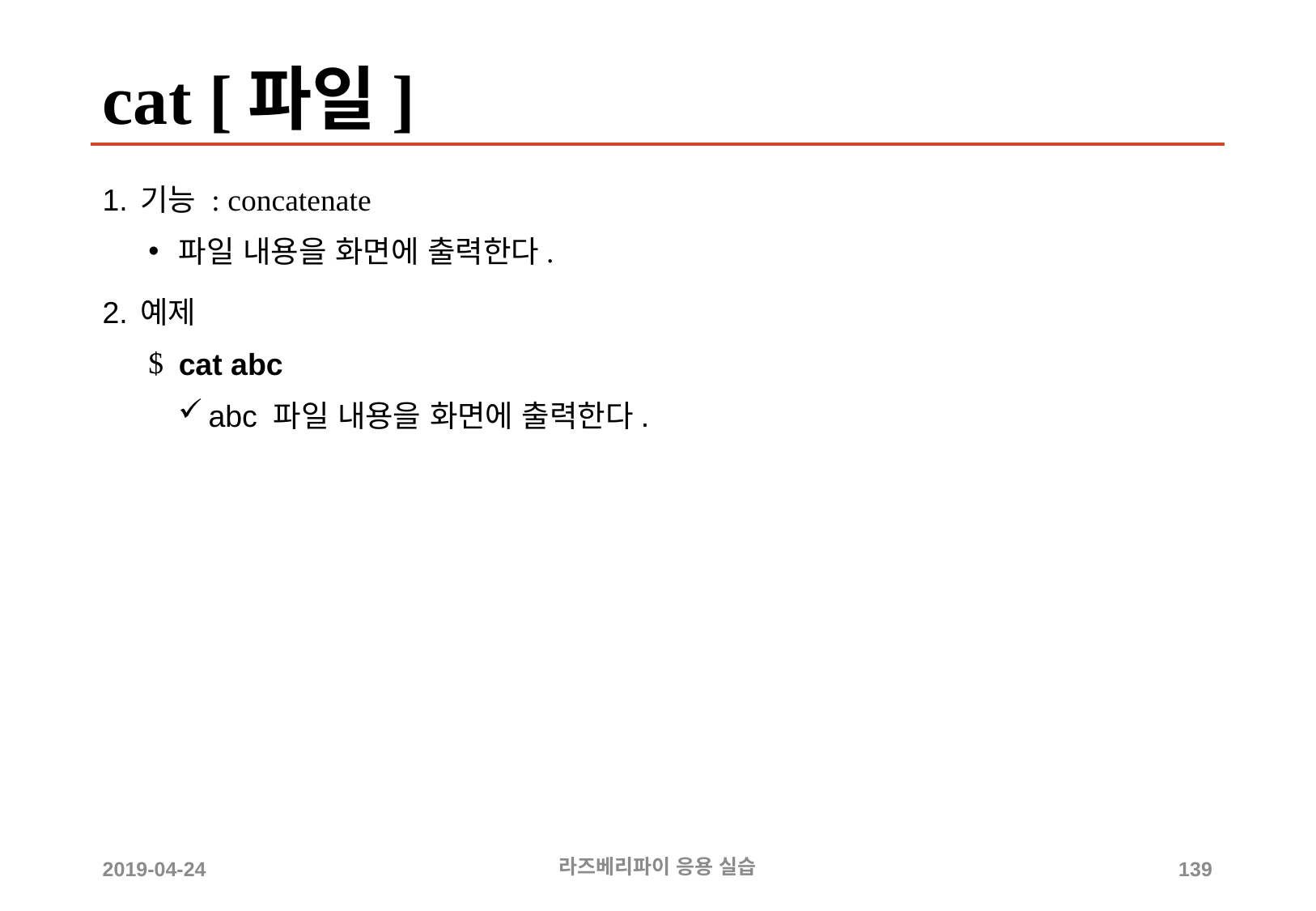

# cat [파일]
기능 : concatenate
파일 내용을 화면에 출력한다.
예제
cat abc
abc 파일 내용을 화면에 출력한다.

2019-04-24
라즈베리파이 응용 실습
139